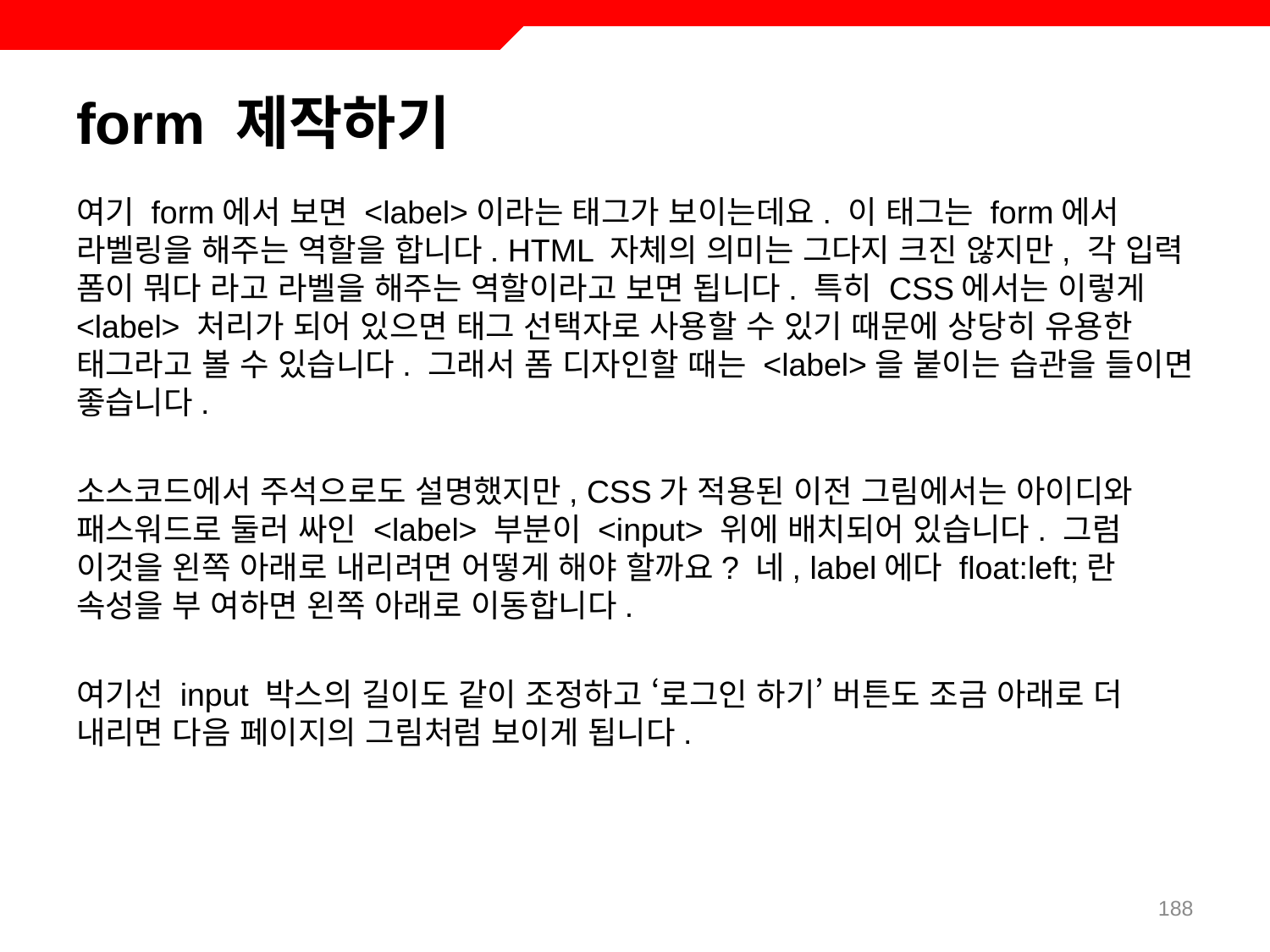

# form 제작하기
여기 form에서 보면 <label>이라는 태그가 보이는데요. 이 태그는 form에서 라벨링을 해주는 역할을 합니다. HTML 자체의 의미는 그다지 크진 않지만, 각 입력 폼이 뭐다 라고 라벨을 해주는 역할이라고 보면 됩니다. 특히 CSS에서는 이렇게 <label> 처리가 되어 있으면 태그 선택자로 사용할 수 있기 때문에 상당히 유용한 태그라고 볼 수 있습니다. 그래서 폼 디자인할 때는 <label>을 붙이는 습관을 들이면 좋습니다.

소스코드에서 주석으로도 설명했지만, CSS가 적용된 이전 그림에서는 아이디와 패스워드로 둘러 싸인 <label> 부분이 <input> 위에 배치되어 있습니다. 그럼 이것을 왼쪽 아래로 내리려면 어떻게 해야 할까요? 네, label에다 float:left;란 속성을 부 여하면 왼쪽 아래로 이동합니다.

여기선 input 박스의 길이도 같이 조정하고 ‘로그인 하기’ 버튼도 조금 아래로 더 내리면 다음 페이지의 그림처럼 보이게 됩니다.
188